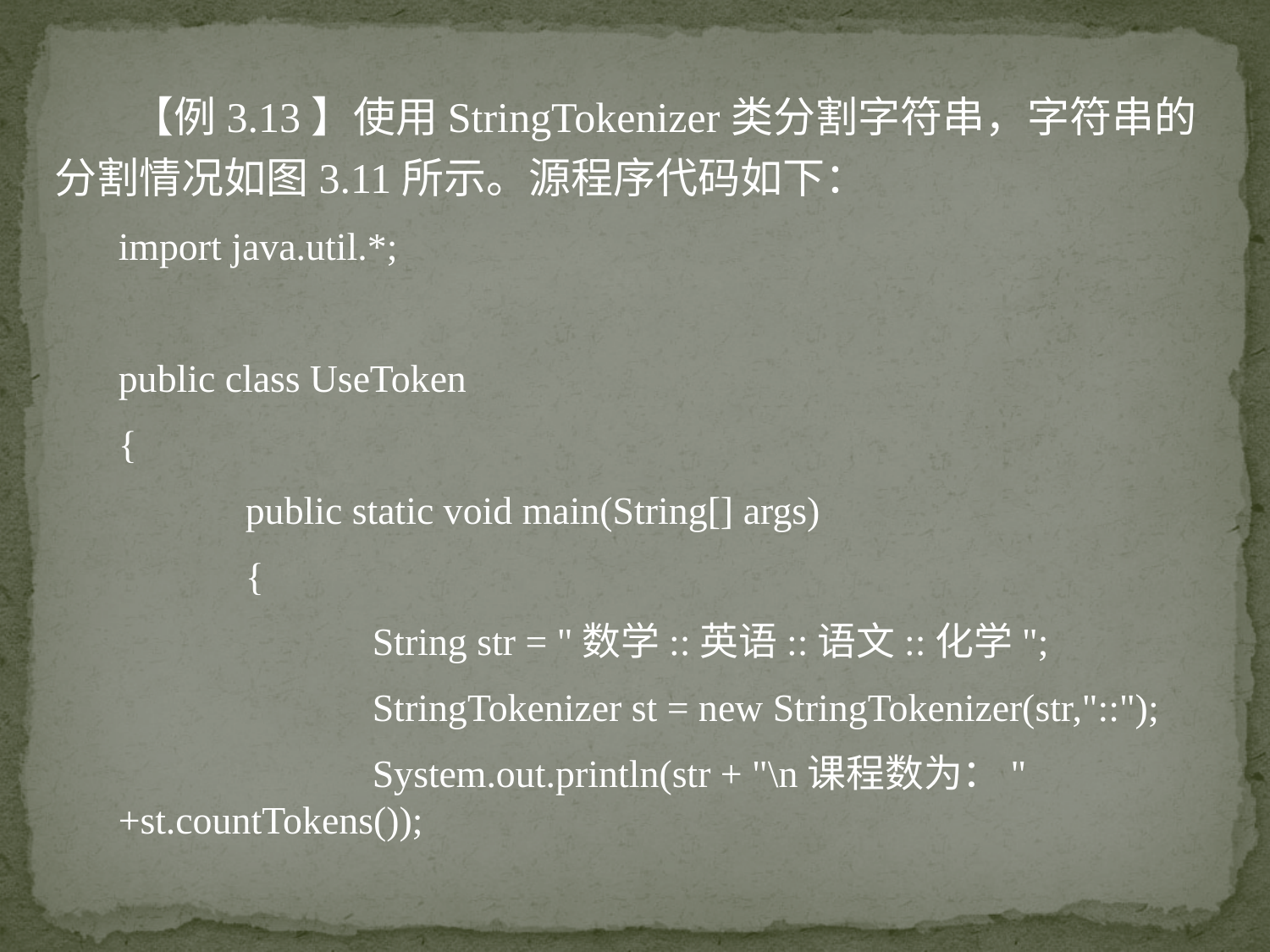

【例3.13】使用StringTokenizer类分割字符串，字符串的分割情况如图3.11所示。源程序代码如下：
import java.util.*;

public class UseToken
{
	public static void main(String[] args)
	{
		String str = "数学::英语::语文::化学";
		StringTokenizer st = new StringTokenizer(str,"::");
		System.out.println(str + "\n课程数为：" +st.countTokens());